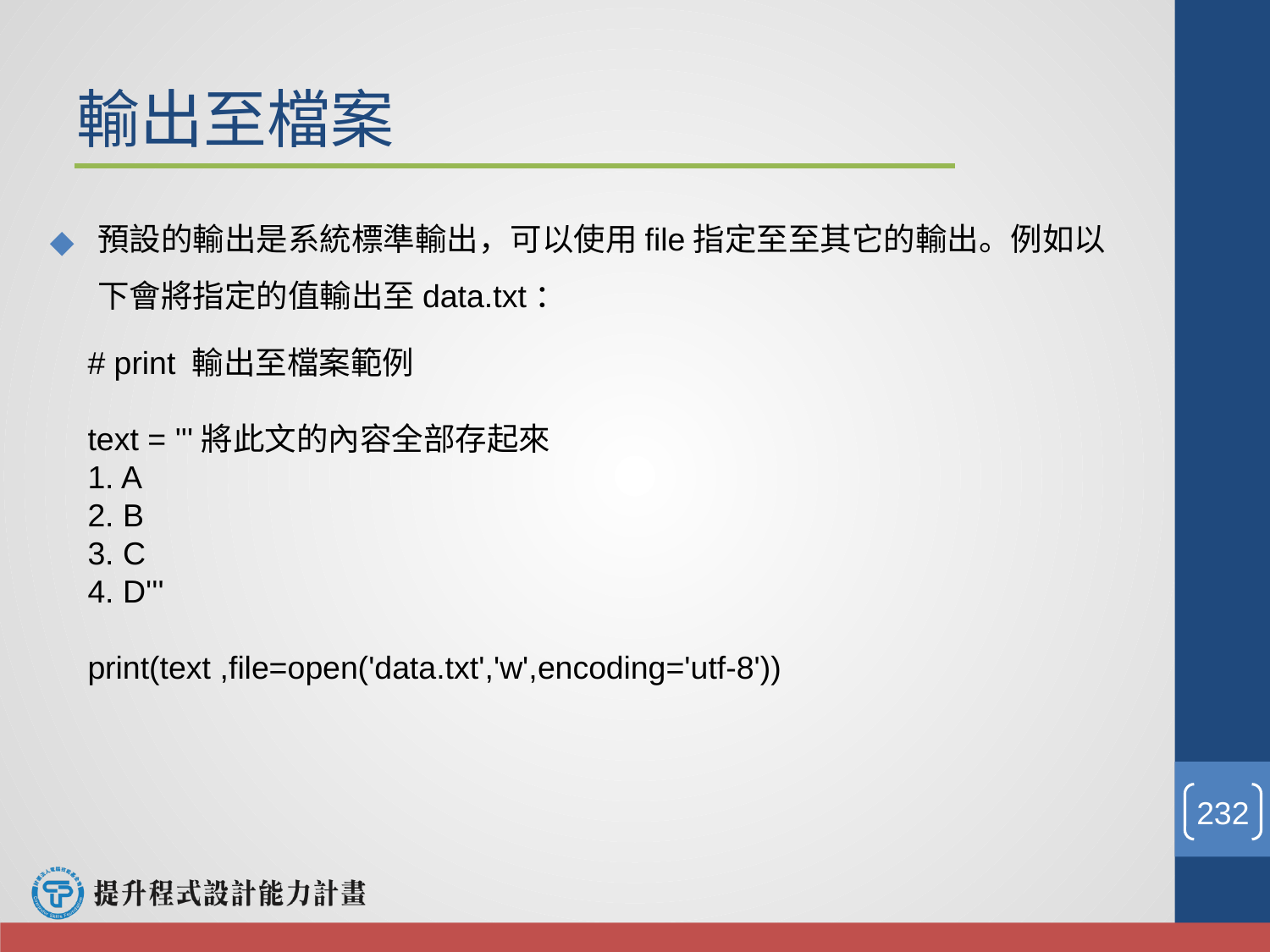

輸出至檔案
預設的輸出是系統標準輸出，可以使⽤file指定⾄至其它的輸出。例如以下會將指定的值輸出至data.txt：
# print 輸出至檔案範例

text = '''將此文的內容全部存起來
1. A
2. B
3. C
4. D'''

print(text ,file=open('data.txt','w',encoding='utf-8'))

232